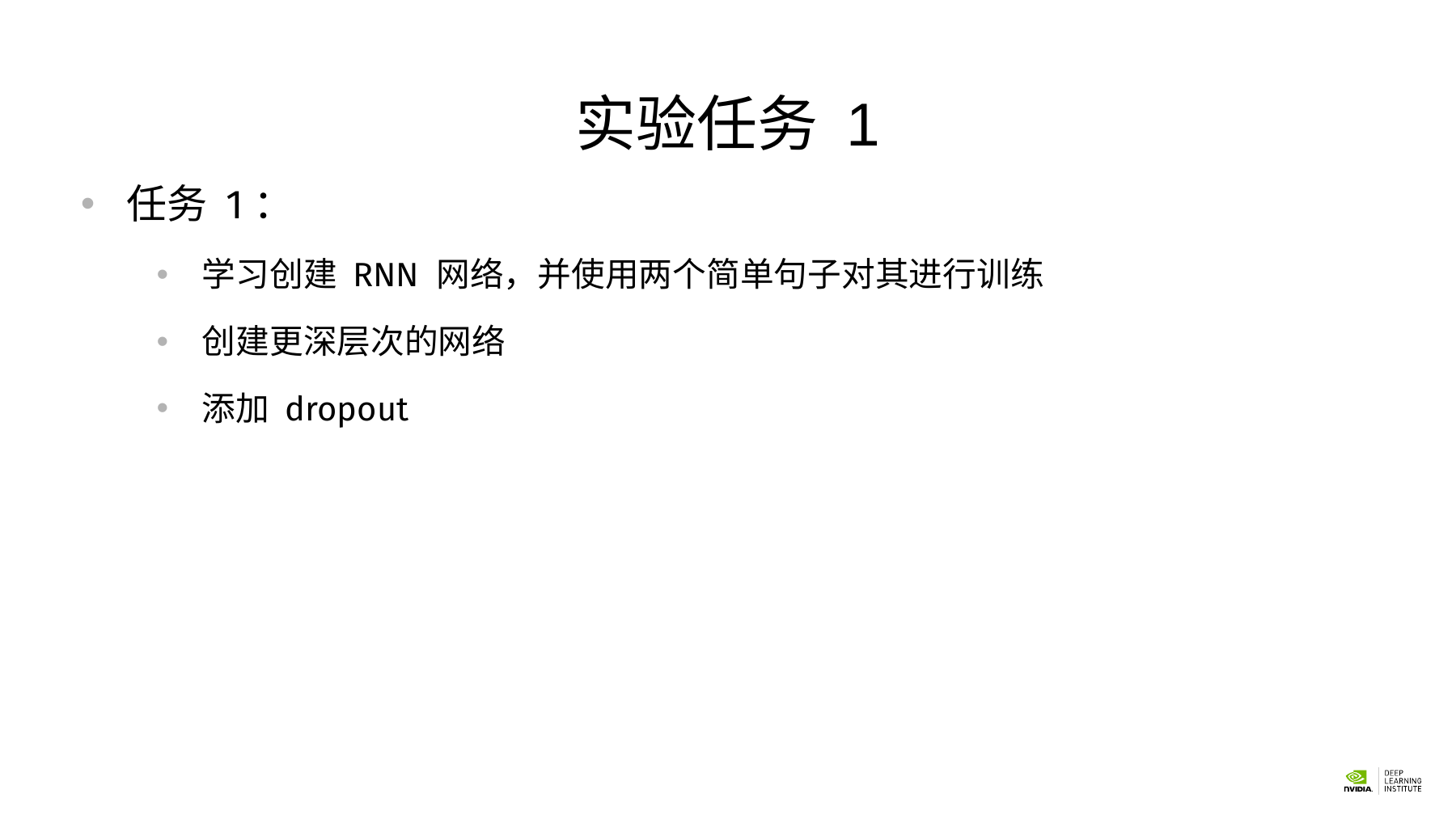

# 实验任务 1
任务 1：
学习创建 RNN 网络，并使用两个简单句子对其进行训练
创建更深层次的网络
添加 dropout